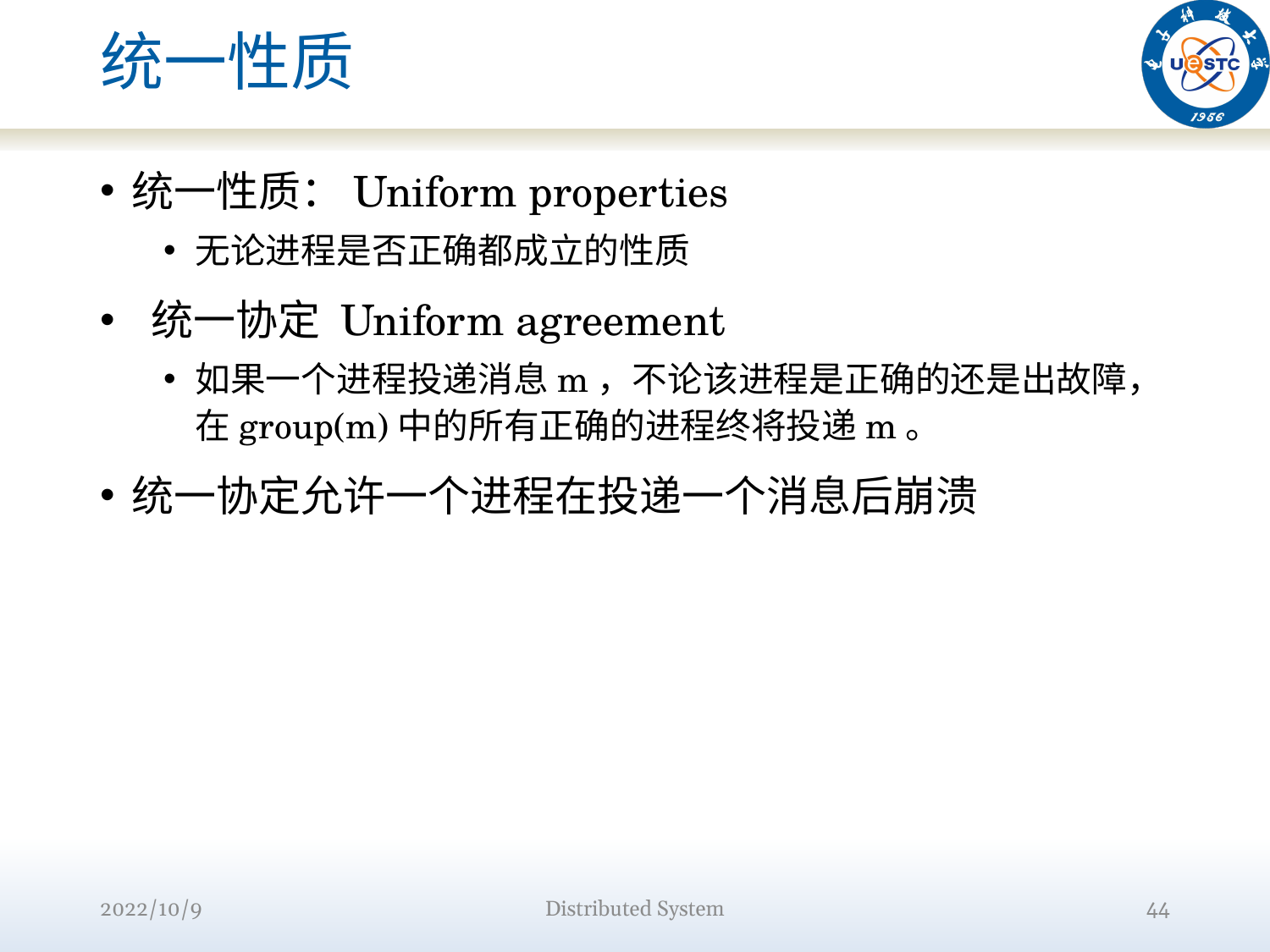

# 统一性质
统一性质：Uniform properties
无论进程是否正确都成立的性质
 统一协定 Uniform agreement
如果一个进程投递消息m，不论该进程是正确的还是出故障，在group(m)中的所有正确的进程终将投递m。
统一协定允许一个进程在投递一个消息后崩溃
2022/10/9
Distributed System
44